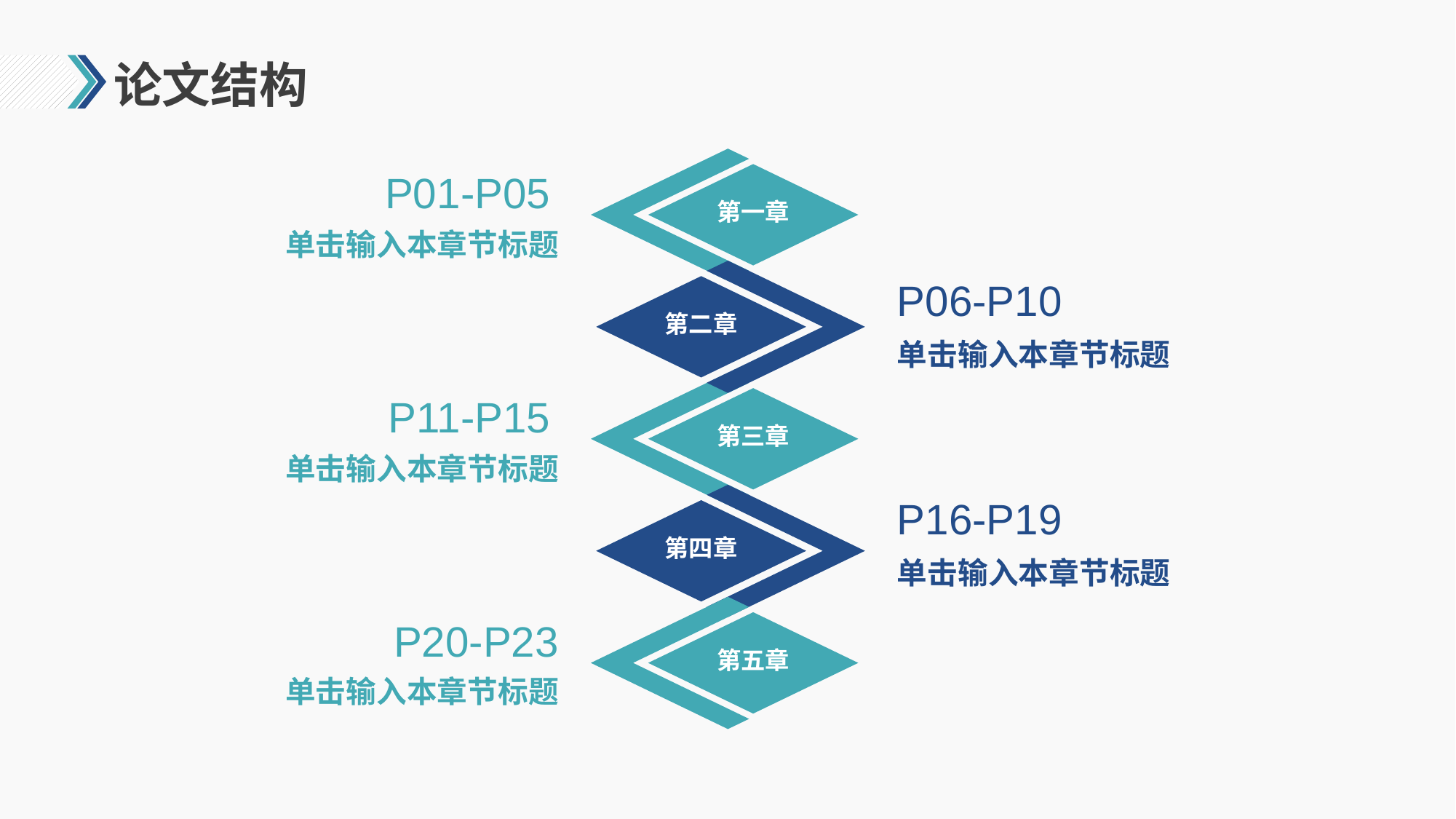

# 论文结构

第一章
P01-P05
单击输入本章节标题

第二章
P06-P10
单击输入本章节标题

第三章
P11-P15
单击输入本章节标题

第四章
P16-P19
单击输入本章节标题

第五章
P20-P23
单击输入本章节标题